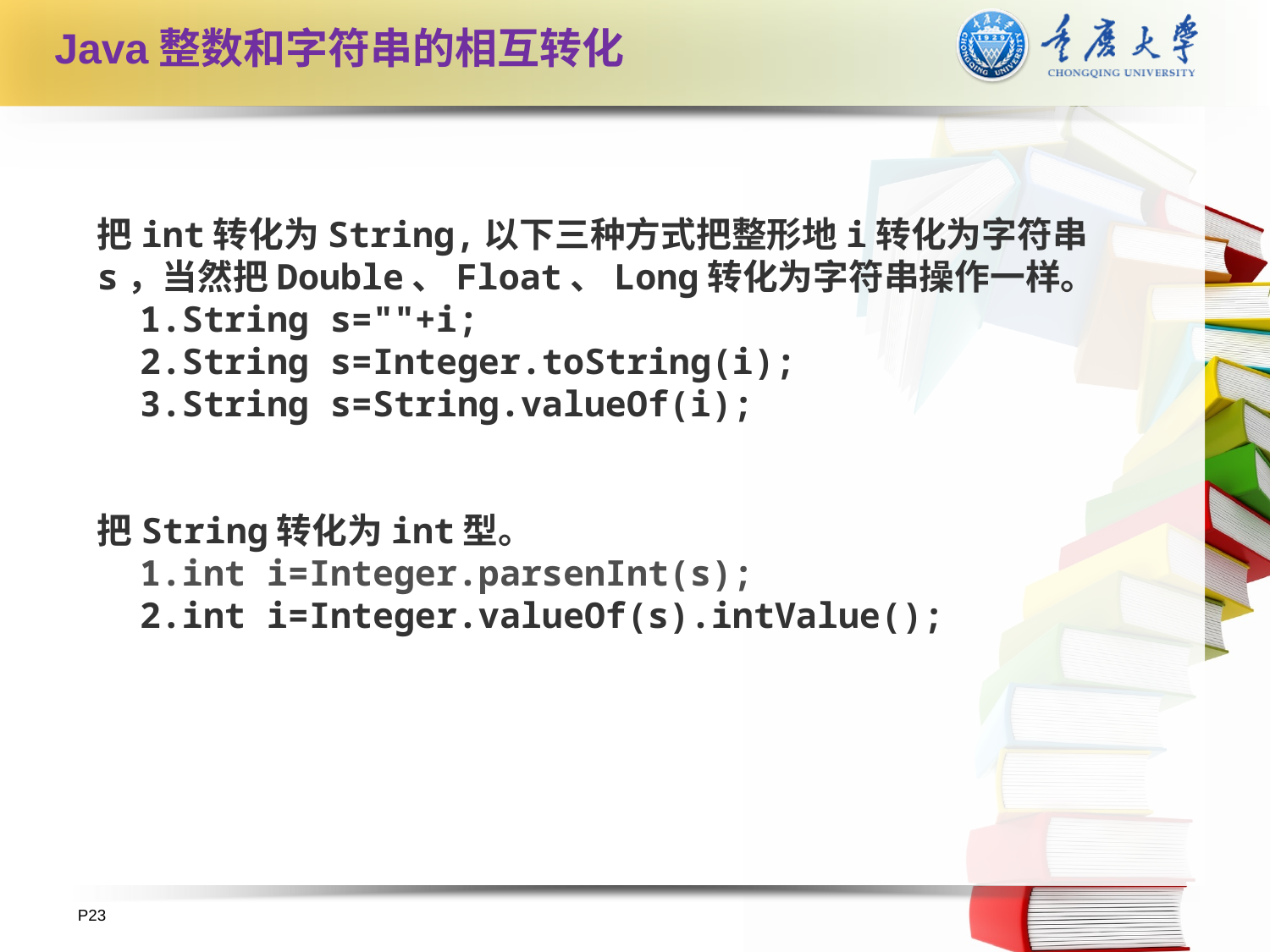

Java整数和字符串的相互转化
把int转化为String,以下三种方式把整形地i转化为字符串s，当然把Double、Float、Long转化为字符串操作一样。
  1.String s=""+i;
  2.String s=Integer.toString(i);
  3.String s=String.valueOf(i);

把String转化为int型。
  1.int i=Integer.parsenInt(s);
  2.int i=Integer.valueOf(s).intValue();
P23